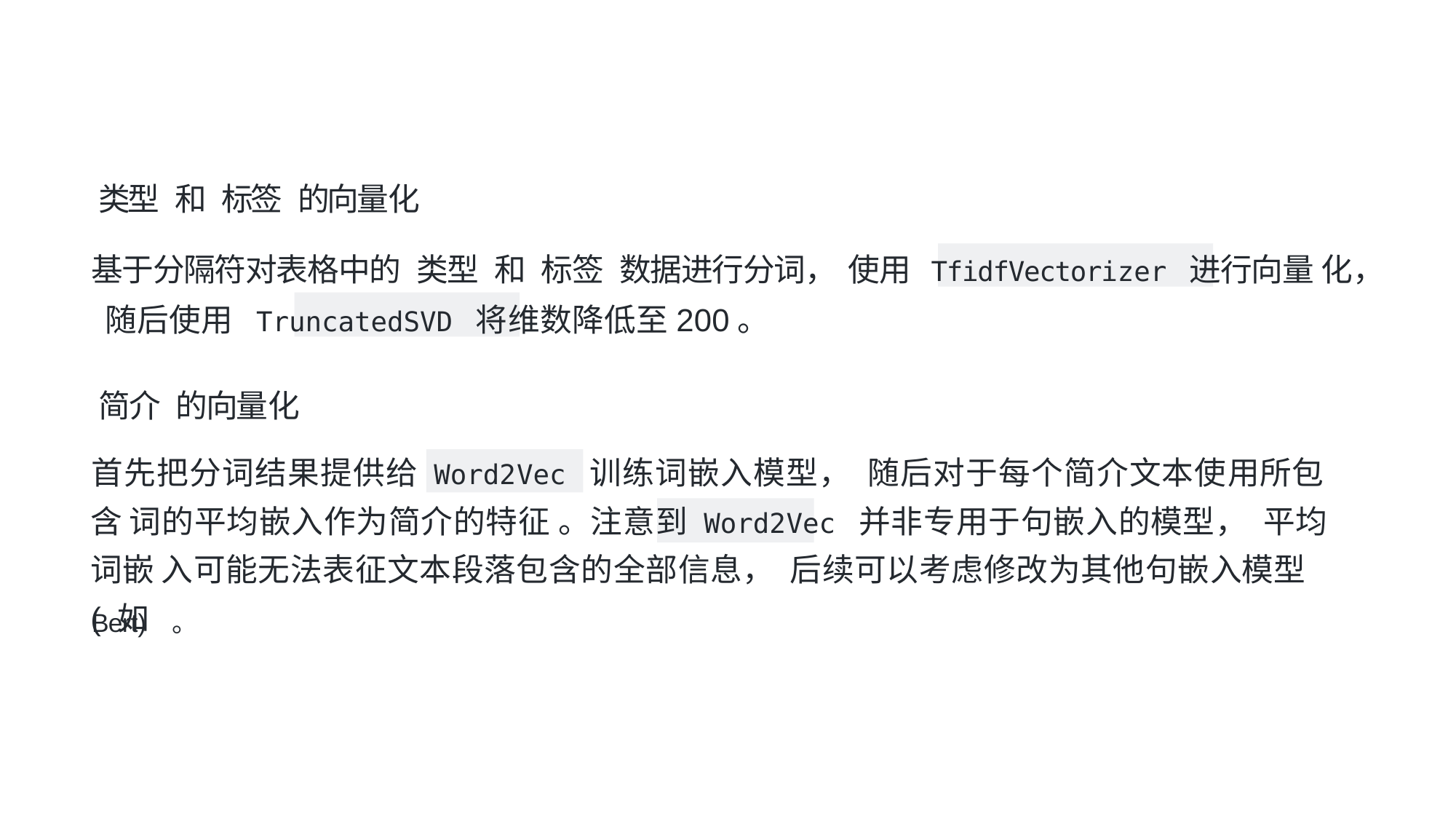

类型和标签的向量化
基于分隔符对表格中的类型和标签数据进行分词，  使用  TfidfVectorizer 进行向量 化，  随后使用  TruncatedSVD 将维数降低至200。

简介的向量化

首先把分词结果提供给 Word2Vec 训练词嵌入模型，  随后对于每个简介文本使用所包含 词的平均嵌入作为简介的特征 。注意到 Word2Vec 并非专用于句嵌入的模型，  平均词嵌 入可能无法表征文本段落包含的全部信息，  后续可以考虑修改为其他句嵌入模型  ( 如

Bert)   。